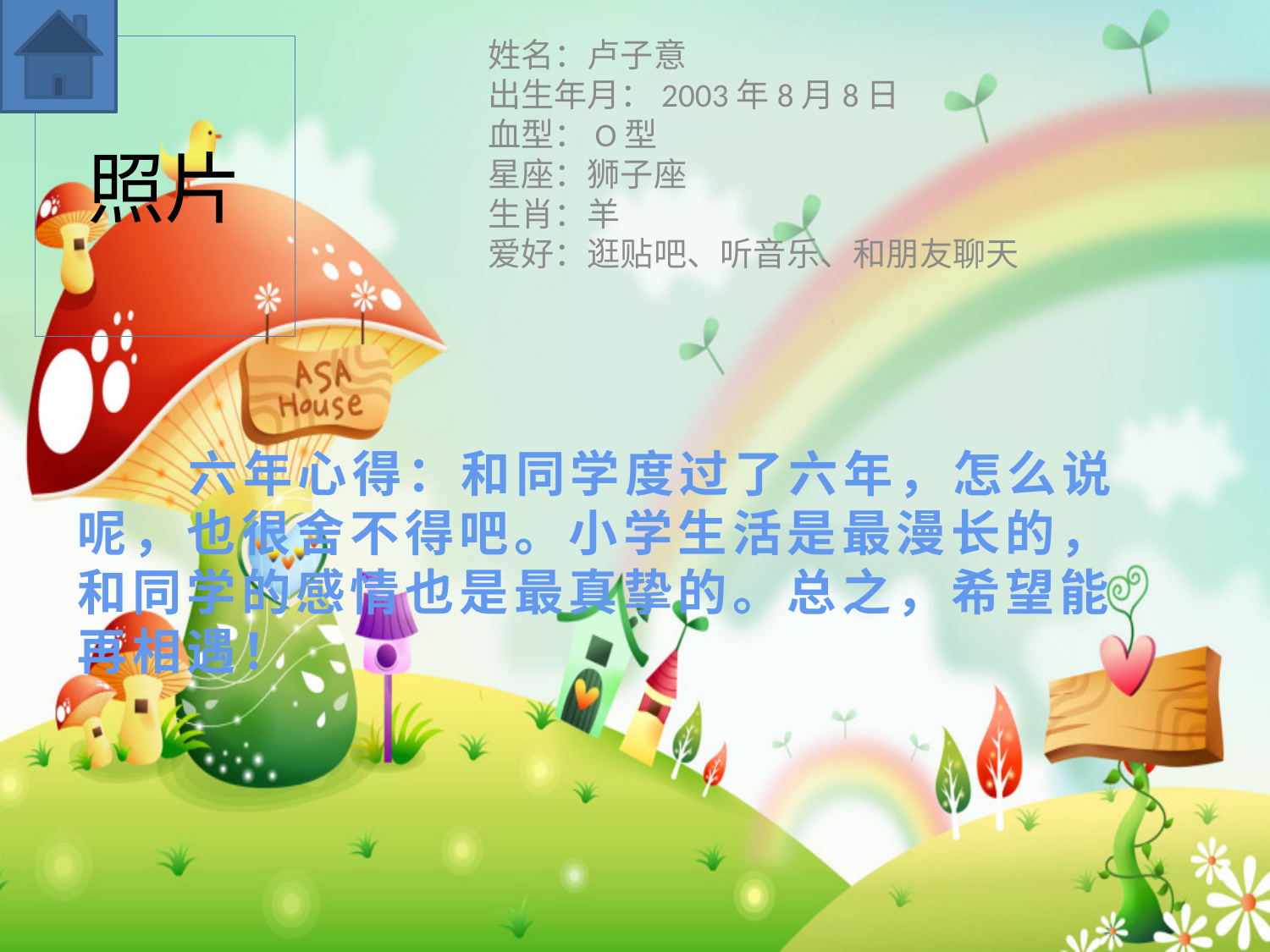

姓名：卢子意
出生年月：2003年8月8日
血型：O型
星座：狮子座
生肖：羊
爱好：逛贴吧、听音乐、和朋友聊天
# 照片
      六年心得：和同学度过了六年，怎么说呢，也很舍不得吧。小学生活是最漫长的，和同学的感情也是最真挚的。总之，希望能再相遇！